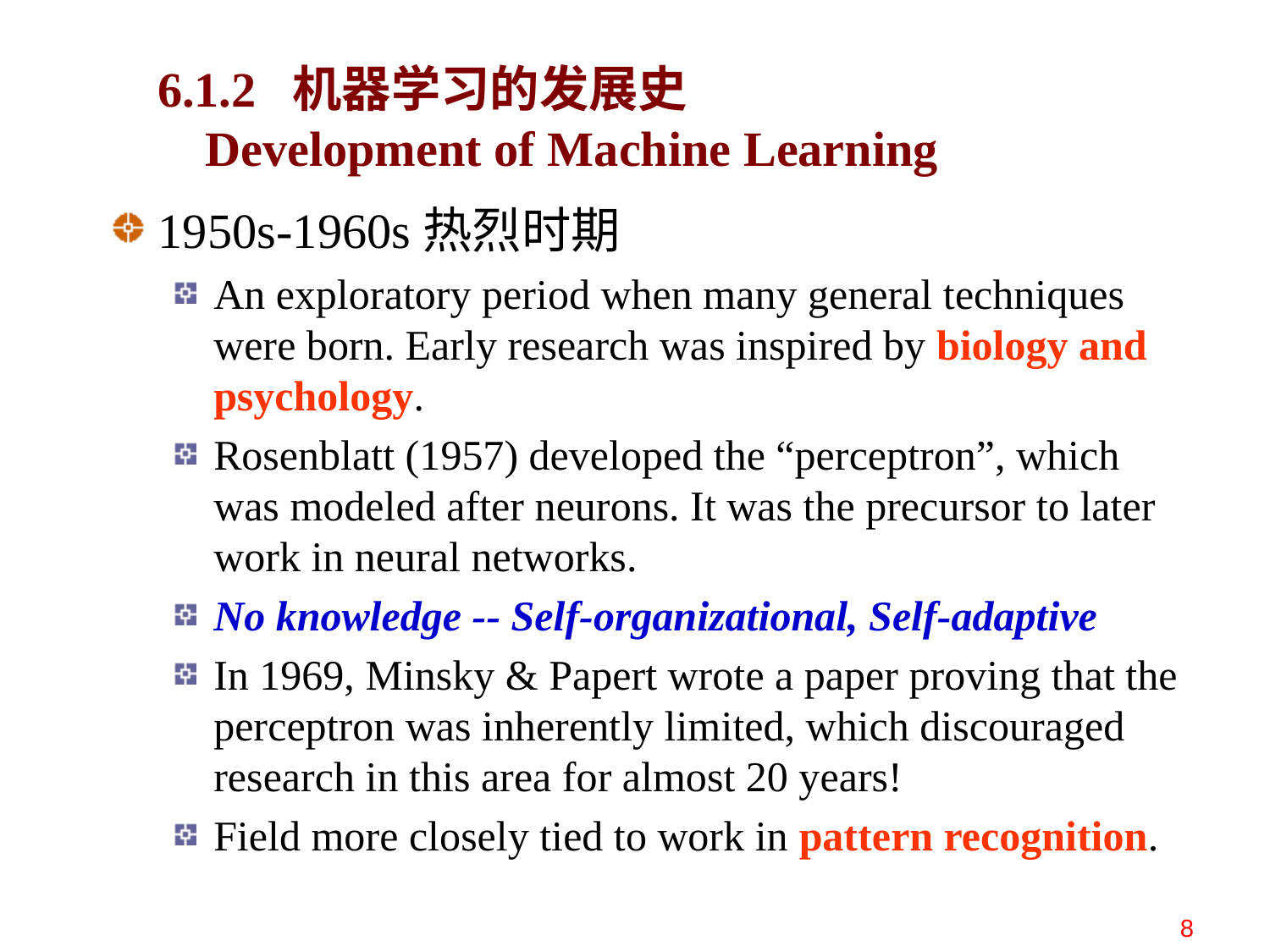

# 6.1.2  机器学习的发展史 Development of Machine Learning
1950s-1960s热烈时期
An exploratory period when many general techniques were born. Early research was inspired by biology and psychology.
Rosenblatt (1957) developed the “perceptron”, which was modeled after neurons. It was the precursor to later work in neural networks.
No knowledge -- Self-organizational, Self-adaptive
In 1969, Minsky & Papert wrote a paper proving that the perceptron was inherently limited, which discouraged research in this area for almost 20 years!
Field more closely tied to work in pattern recognition.
8